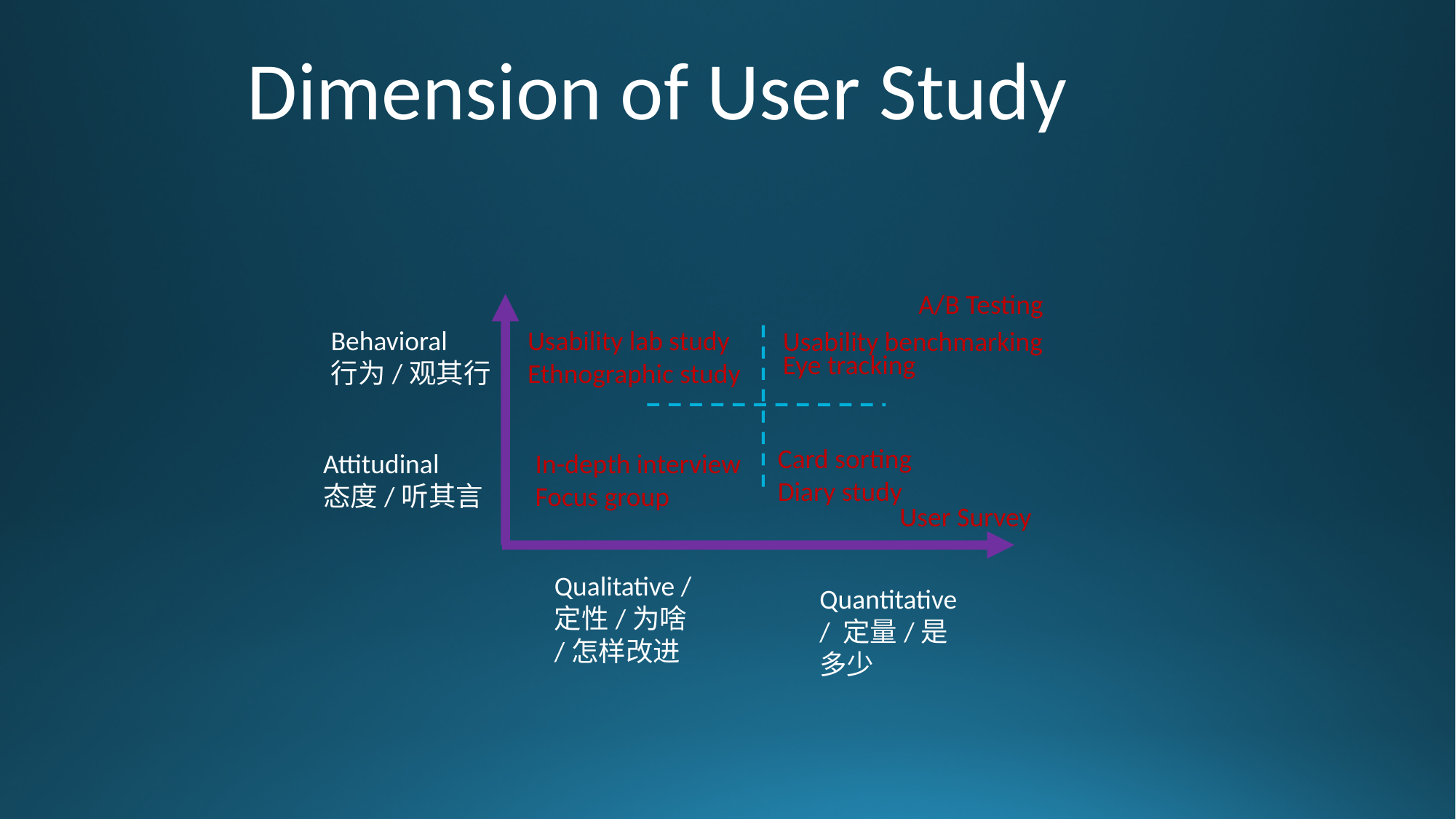

# Dimension of User Study
A/B Testing

Behavioral
行为/观其行
Usability lab study
Ethnographic study
Usability benchmarking

Eye tracking

Card sorting
Diary study
Attitudinal
态度/听其言
In-depth interview
Focus group
User Survey

Qualitative /定性/为啥/怎样改进
Quantitative / 定量/是多少